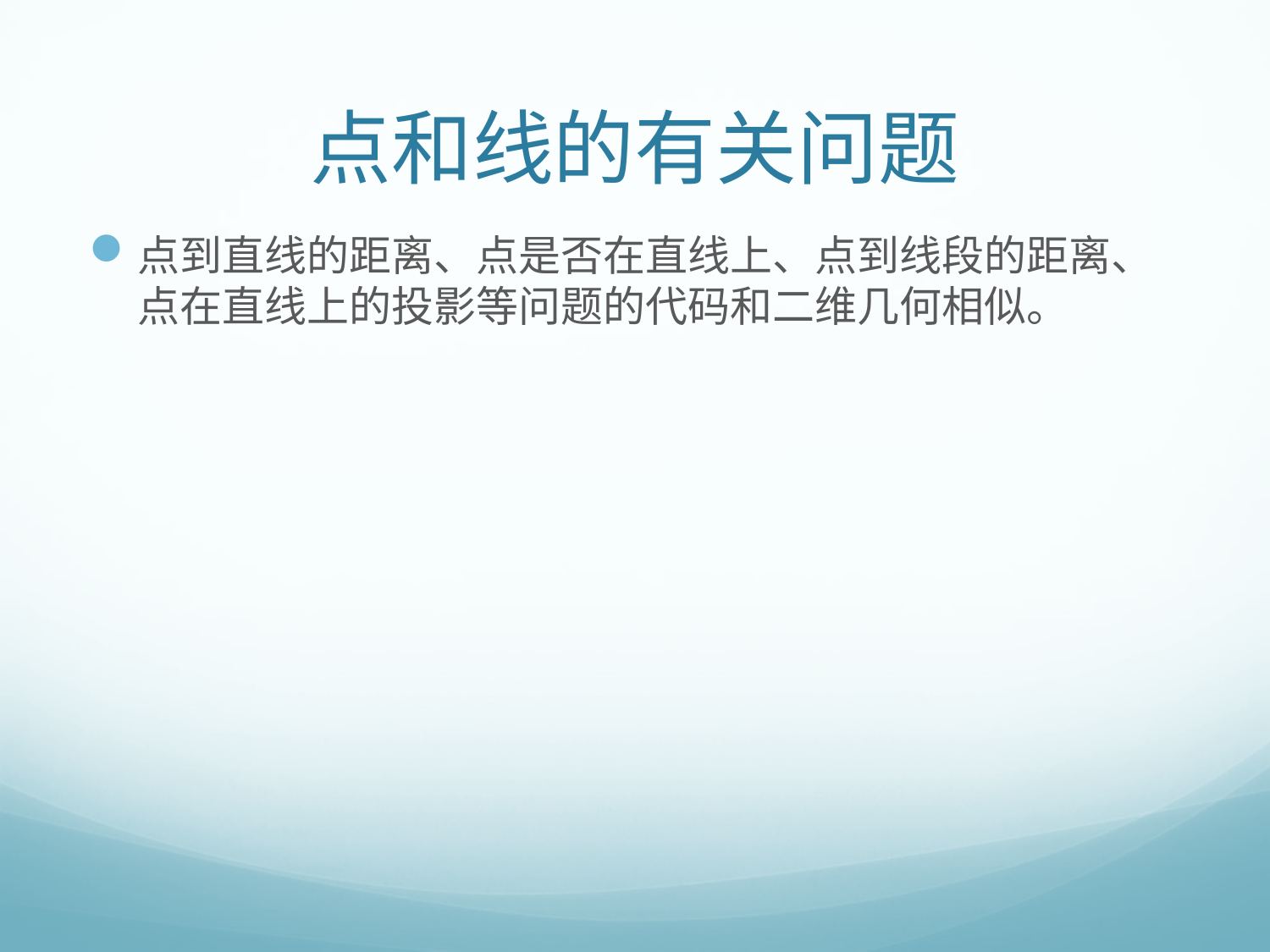

# 点和线的有关问题
点到直线的距离、点是否在直线上、点到线段的距离、点在直线上的投影等问题的代码和二维几何相似。